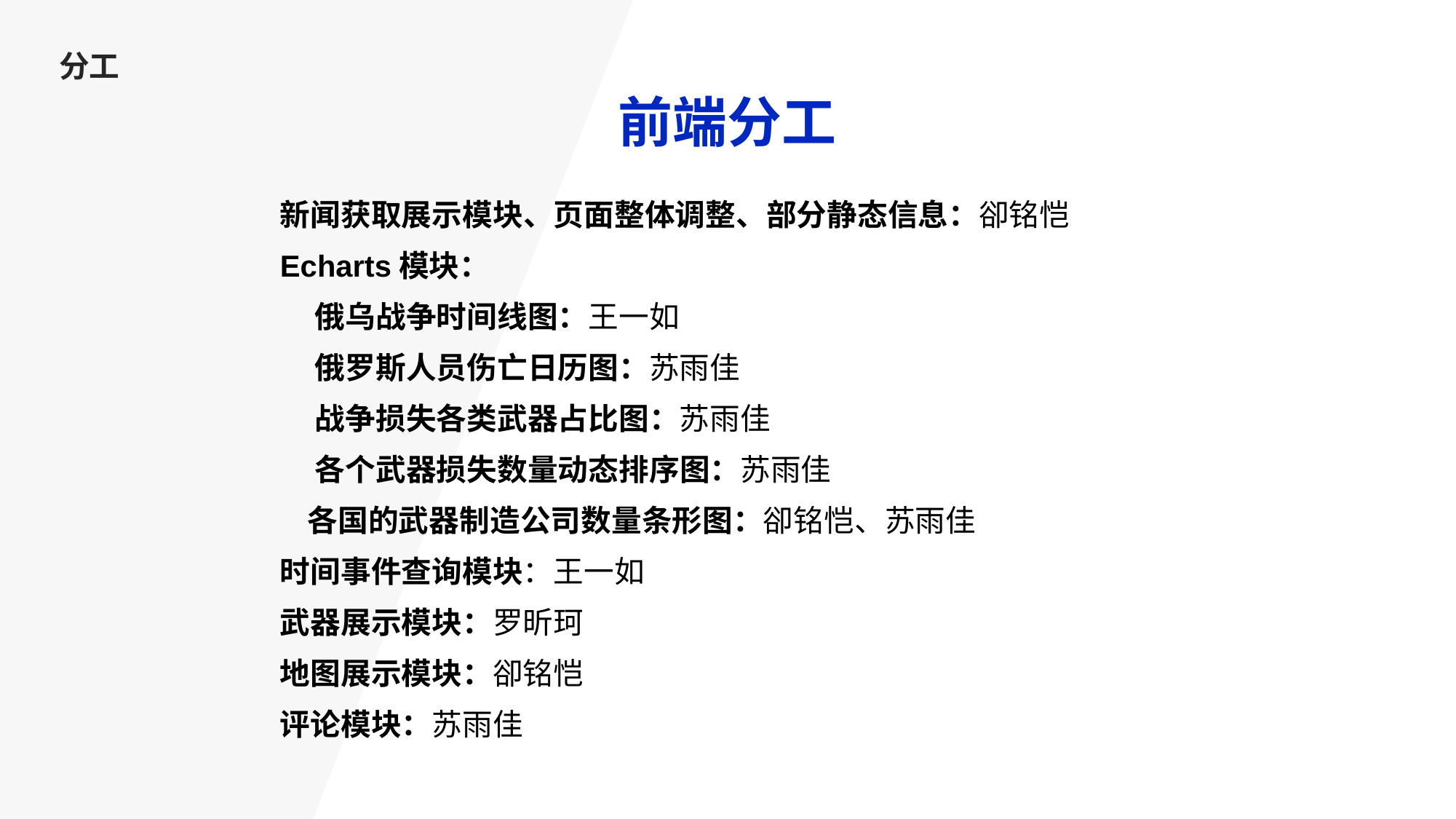

分工
前端分工
新闻获取展示模块、页面整体调整、部分静态信息：卻铭恺
Echarts模块：
    俄乌战争时间线图：王一如
    俄罗斯人员伤亡日历图：苏雨佳
    战争损失各类武器占比图：苏雨佳
    各个武器损失数量动态排序图：苏雨佳
   各国的武器制造公司数量条形图：卻铭恺、苏雨佳
时间事件查询模块：王一如
武器展示模块：罗昕珂
地图展示模块：卻铭恺
评论模块：苏雨佳